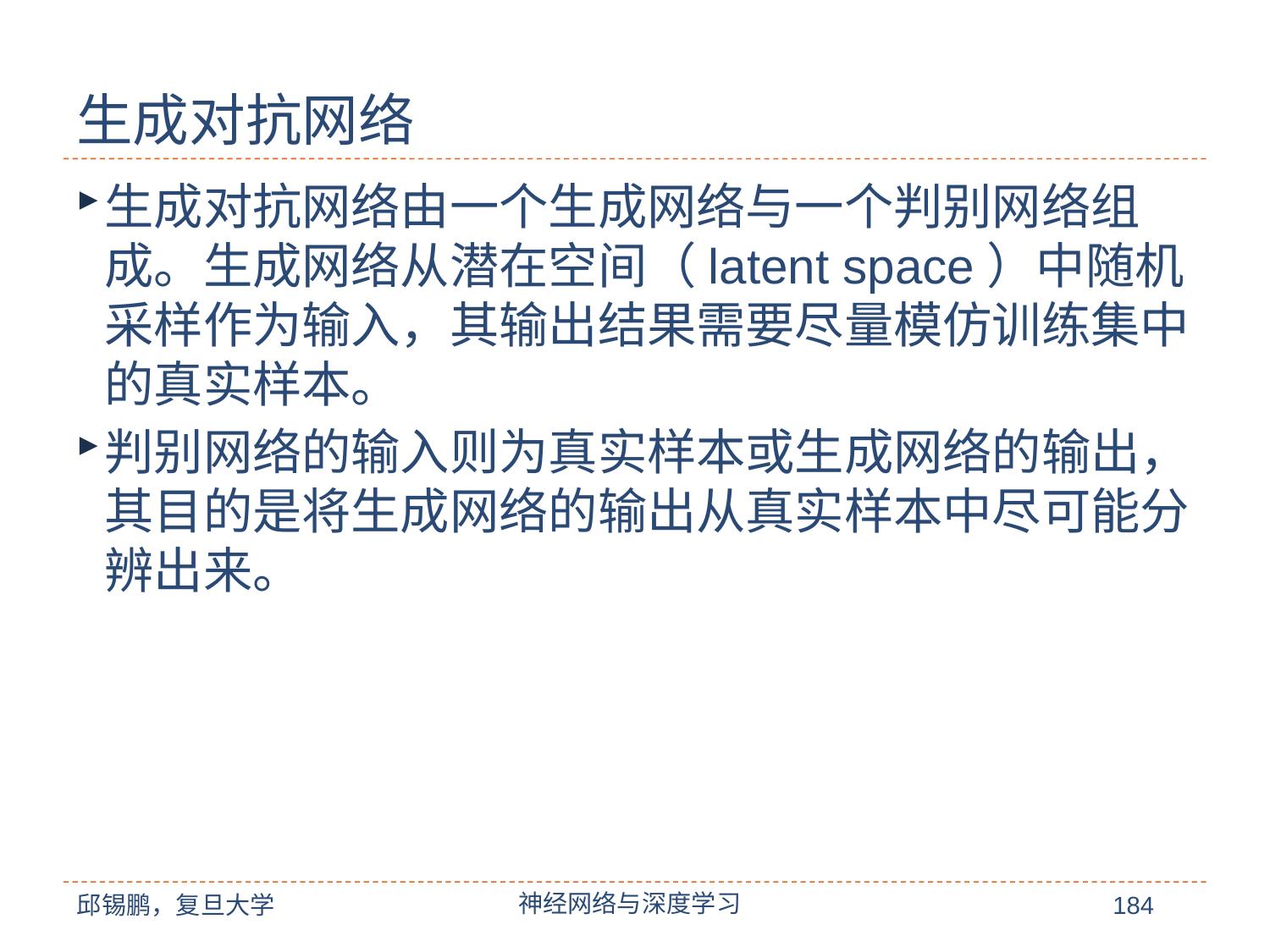

# 生成对抗网络
生成对抗网络由一个生成网络与一个判别网络组成。生成网络从潜在空间（latent space）中随机采样作为输入，其输出结果需要尽量模仿训练集中的真实样本。
判别网络的输入则为真实样本或生成网络的输出，其目的是将生成网络的输出从真实样本中尽可能分辨出来。